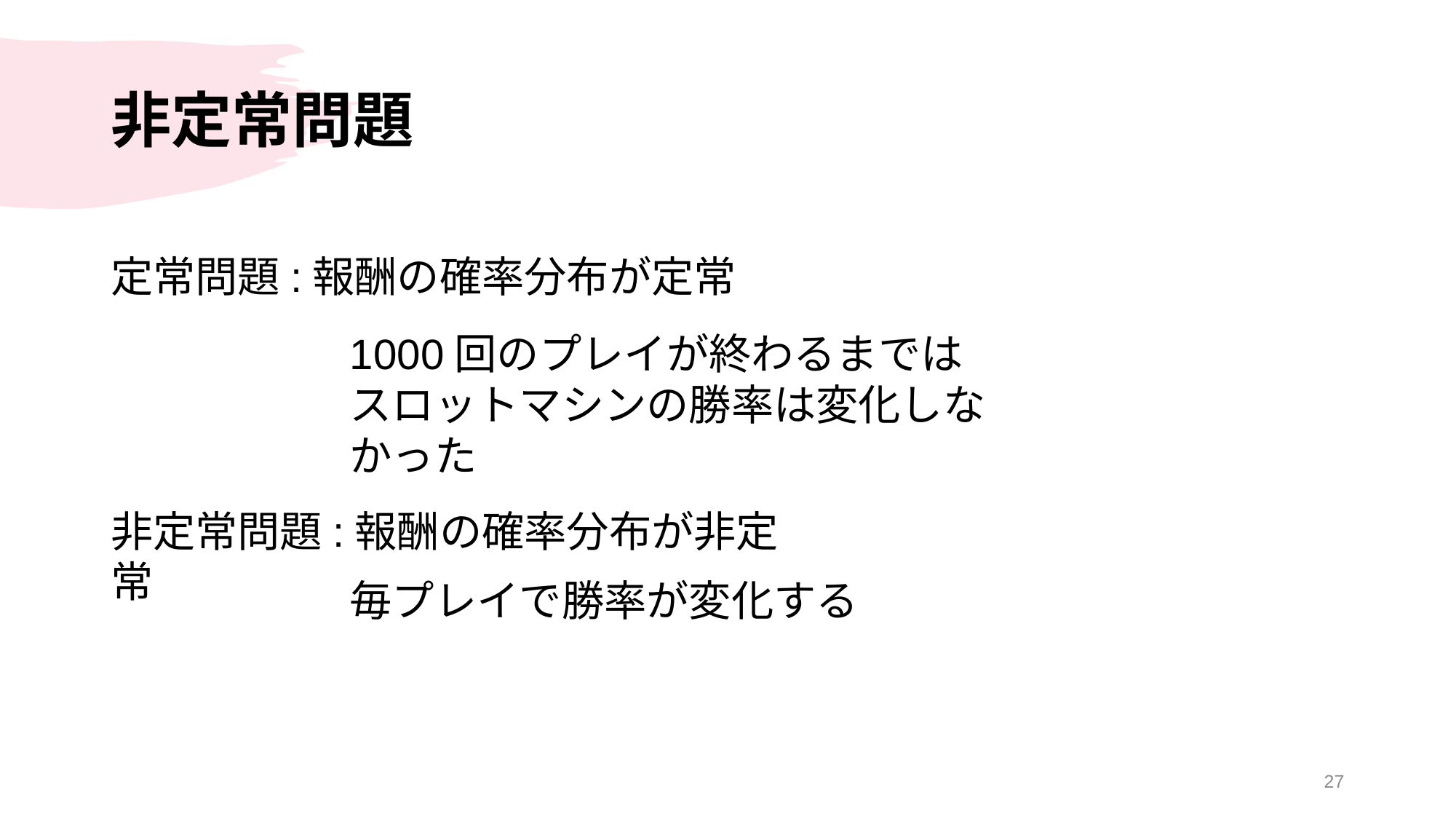

# 非定常問題
定常問題:報酬の確率分布が定常

非定常問題:報酬の確率分布が非定常
1000回のプレイが終わるまでは
スロットマシンの勝率は変化しなかった
毎プレイで勝率が変化する
27